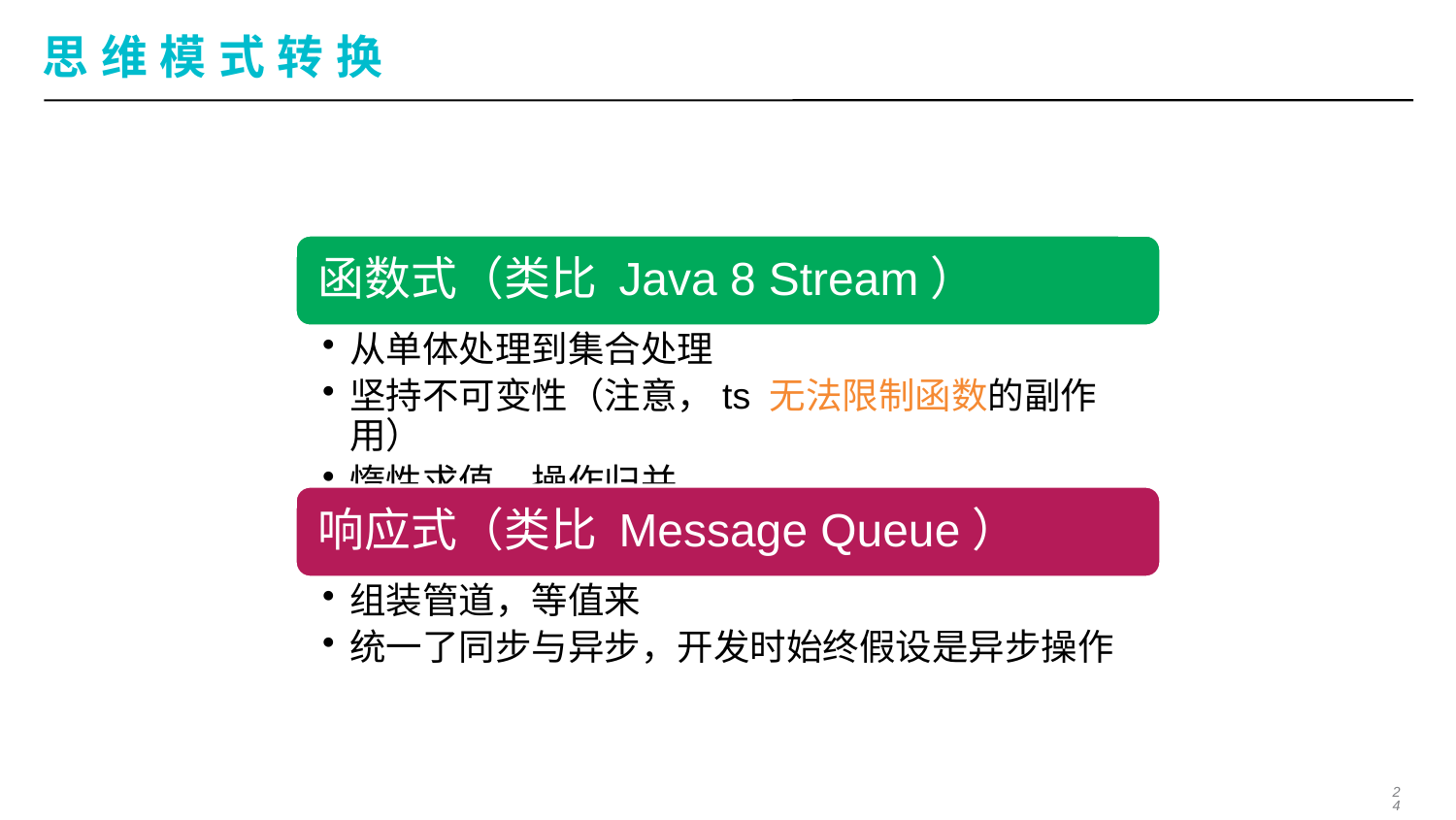

# 思维模式转换
函数式（类比 Java 8 Stream）
从单体处理到集合处理
坚持不可变性（注意，ts 无法限制函数的副作用）
惰性求值，操作归并
响应式（类比 Message Queue）
组装管道，等值来
统一了同步与异步，开发时始终假设是异步操作
24